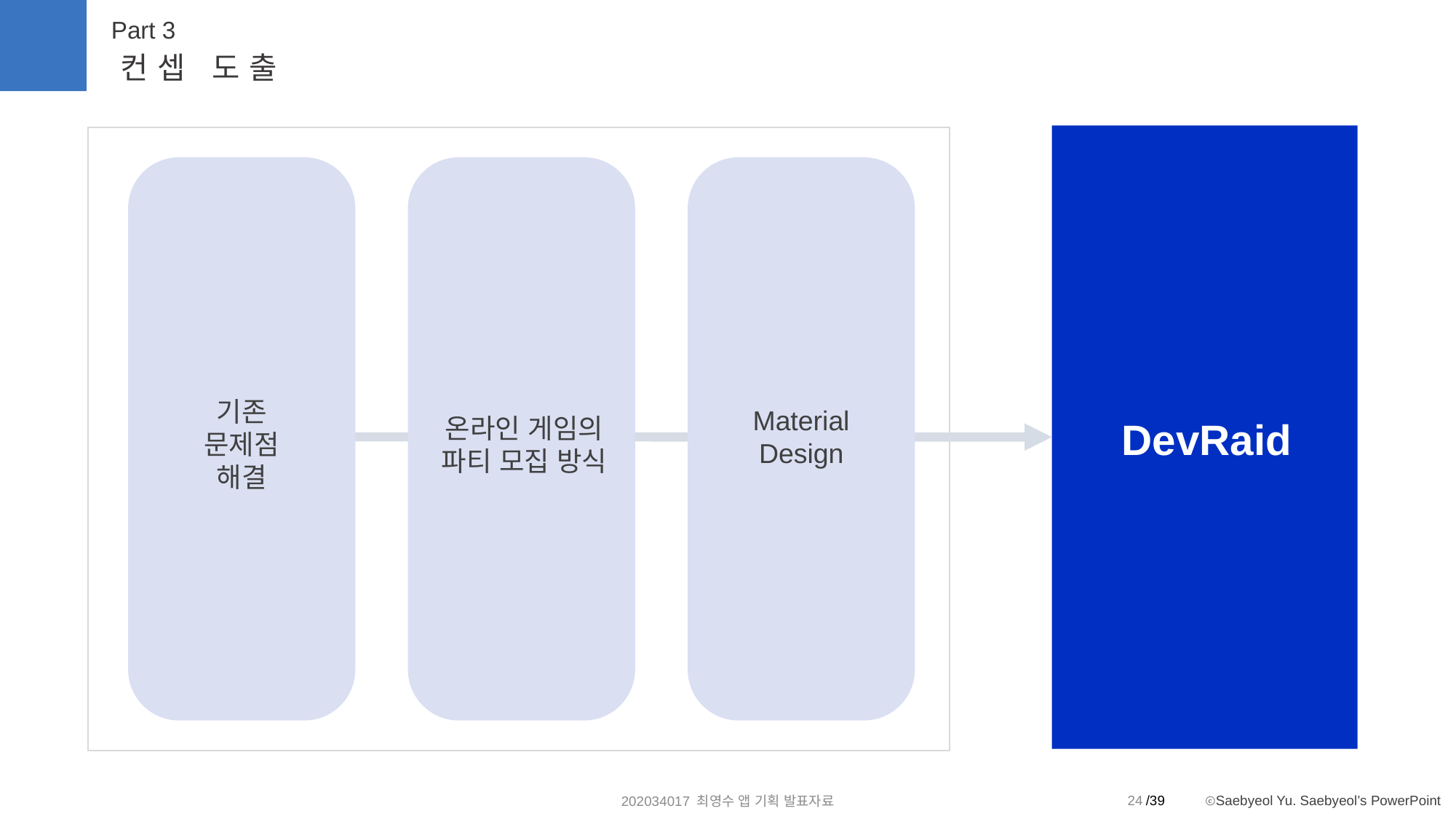

Part 3
컨셉 도출

기존
문제점 해결
Material Design
온라인 게임의
파티 모집 방식
DevRaid
24
202034017 최영수 앱 기획 발표자료